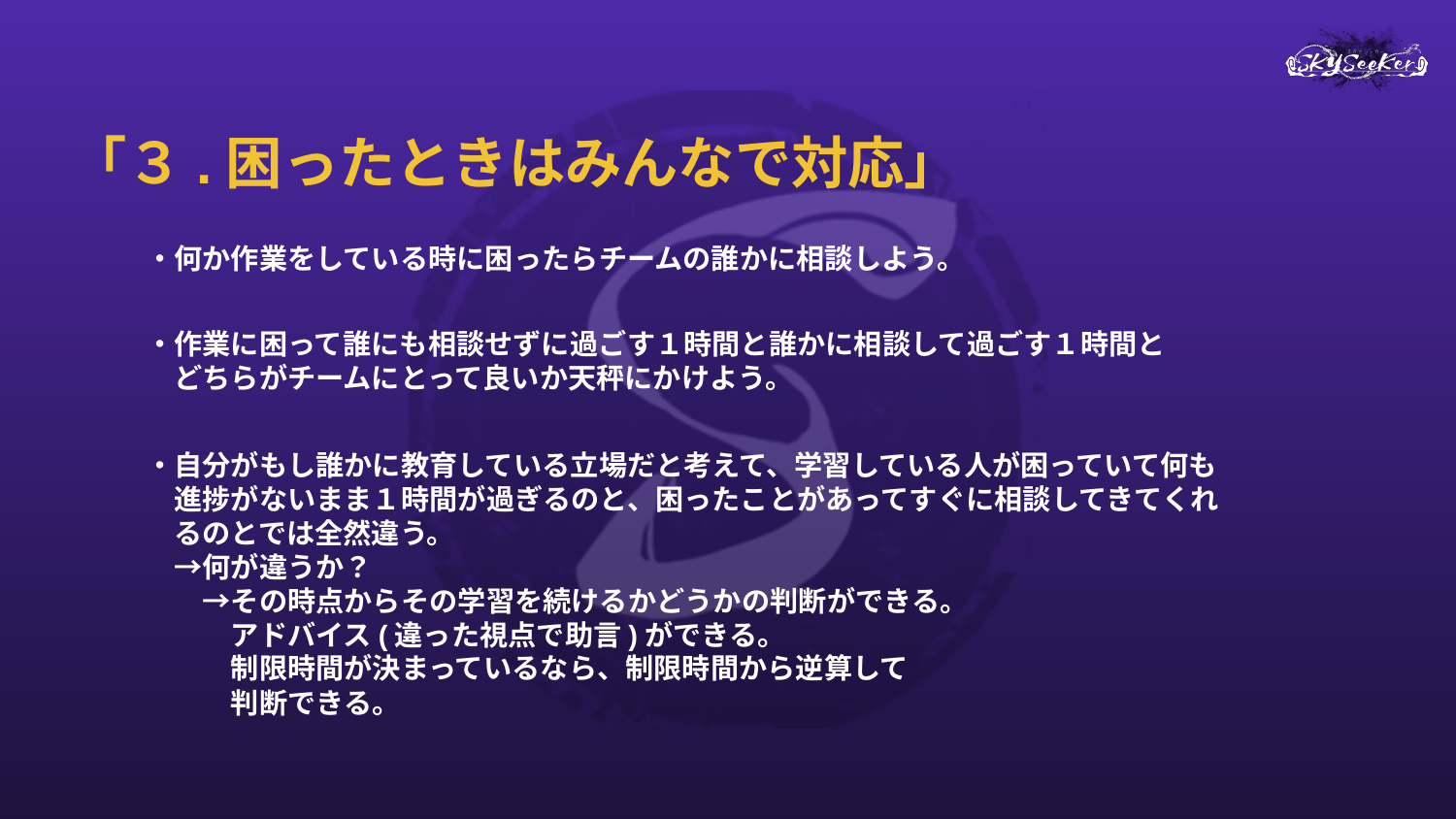

# 「３.困ったときはみんなで対応」
・何か作業をしている時に困ったらチームの誰かに相談しよう。
・作業に困って誰にも相談せずに過ごす１時間と誰かに相談して過ごす１時間と
　どちらがチームにとって良いか天秤にかけよう。
・自分がもし誰かに教育している立場だと考えて、学習している人が困っていて何も
　進捗がないまま１時間が過ぎるのと、困ったことがあってすぐに相談してきてくれ
　るのとでは全然違う。
　→何が違うか？
　　→その時点からその学習を続けるかどうかの判断ができる。
　　　アドバイス(違った視点で助言)ができる。
　　　制限時間が決まっているなら、制限時間から逆算して
　　　判断できる。